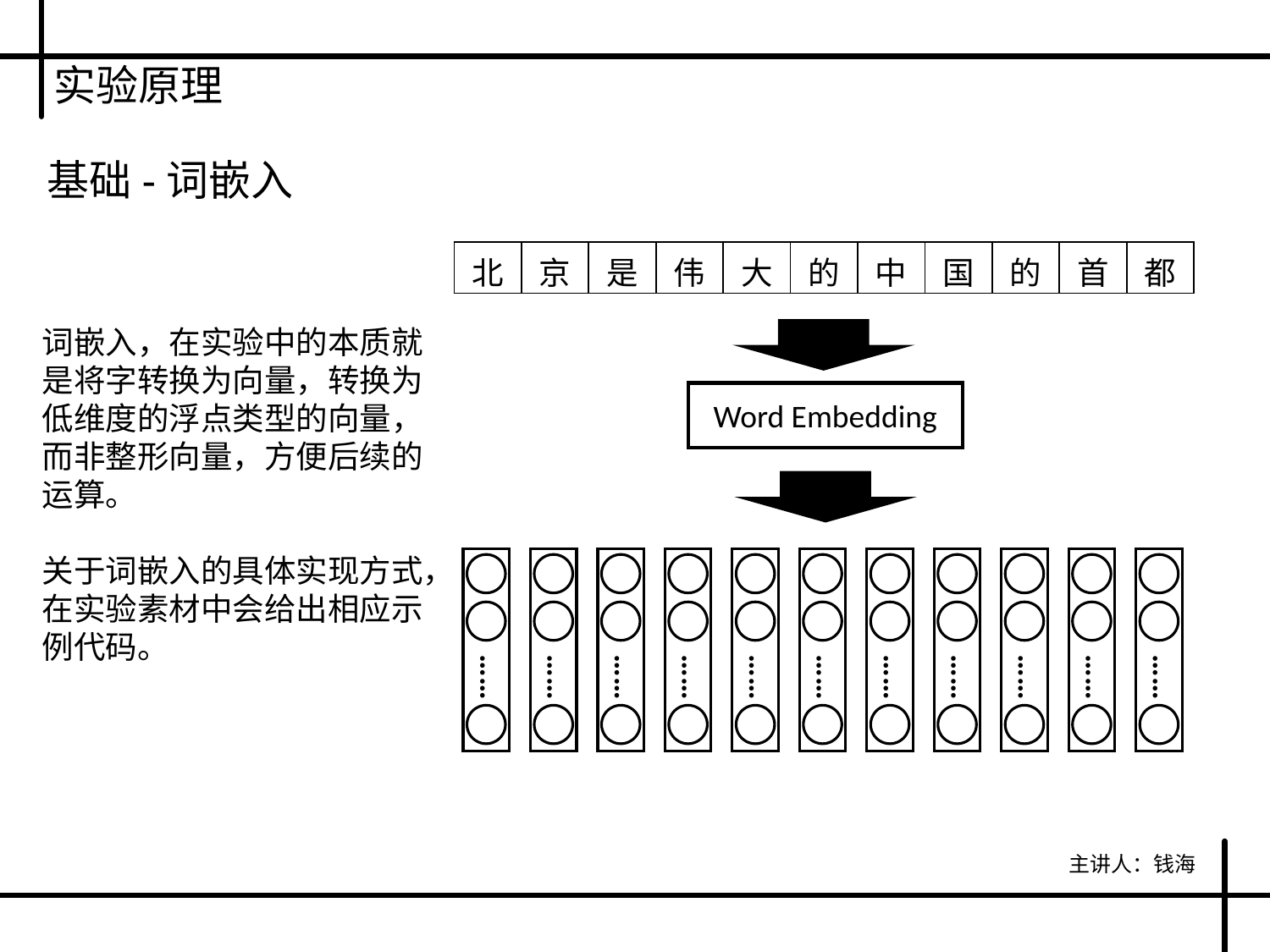

实验原理
基础-词嵌入
| 北 | 京 | 是 | 伟 | 大 | 的 | 中 | 国 | 的 | 首 | 都 |
| --- | --- | --- | --- | --- | --- | --- | --- | --- | --- | --- |
词嵌入，在实验中的本质就是将字转换为向量，转换为低维度的浮点类型的向量，而非整形向量，方便后续的运算。

关于词嵌入的具体实现方式，在实验素材中会给出相应示例代码。

Word Embedding

……

……

……

……

……

……

……

……

……

……

……